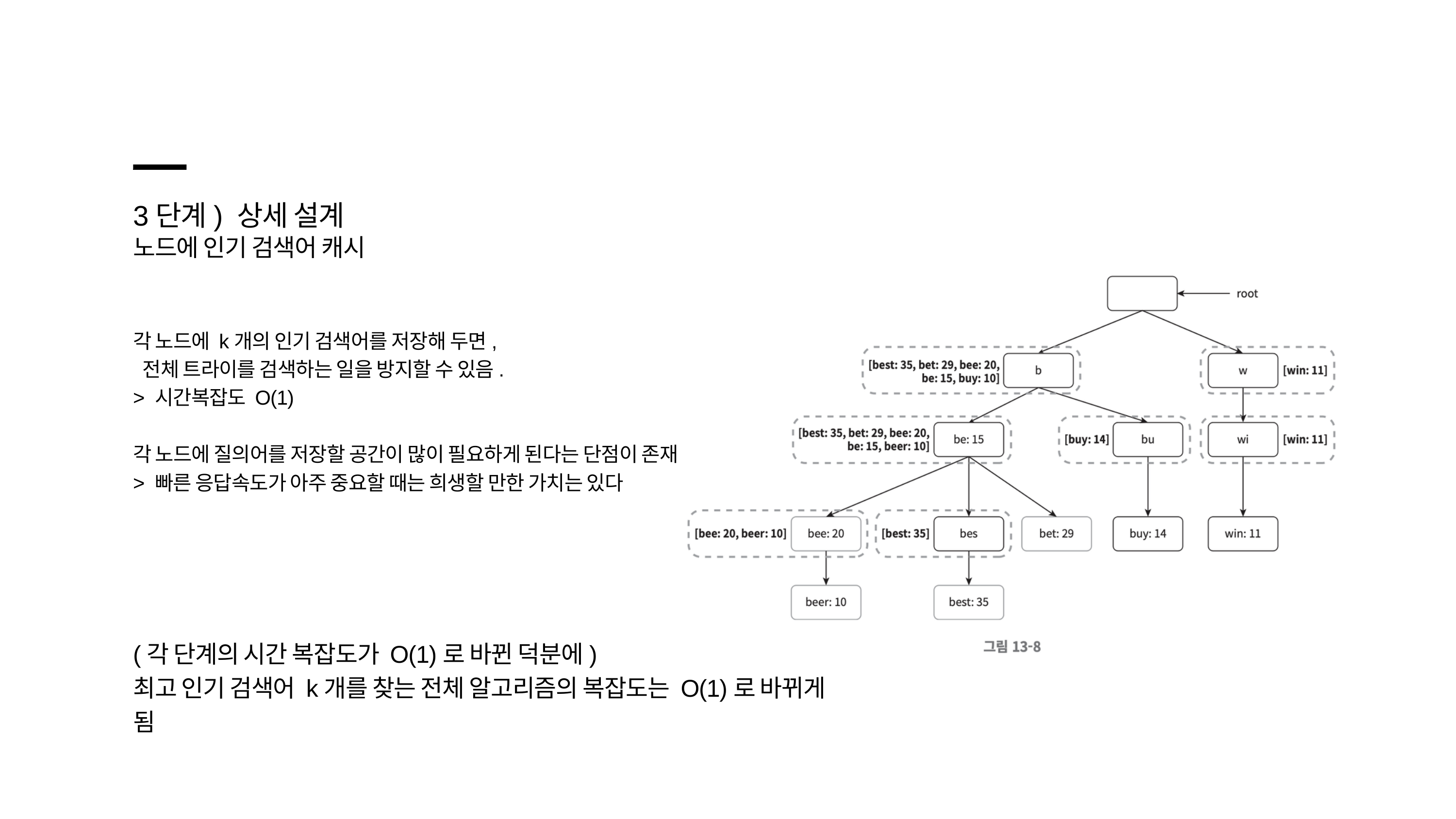

3단계) 상세 설계
노드에 인기 검색어 캐시

각 노드에 k개의 인기 검색어를 저장해 두면,
 전체 트라이를 검색하는 일을 방지할 수 있음.
> 시간복잡도 O(1)

각 노드에 질의어를 저장할 공간이 많이 필요하게 된다는 단점이 존재
> 빠른 응답속도가 아주 중요할 때는 희생할 만한 가치는 있다
(각 단계의 시간 복잡도가 O(1)로 바뀐 덕분에)
최고 인기 검색어 k개를 찾는 전체 알고리즘의 복잡도는 O(1)로 바뀌게 됨